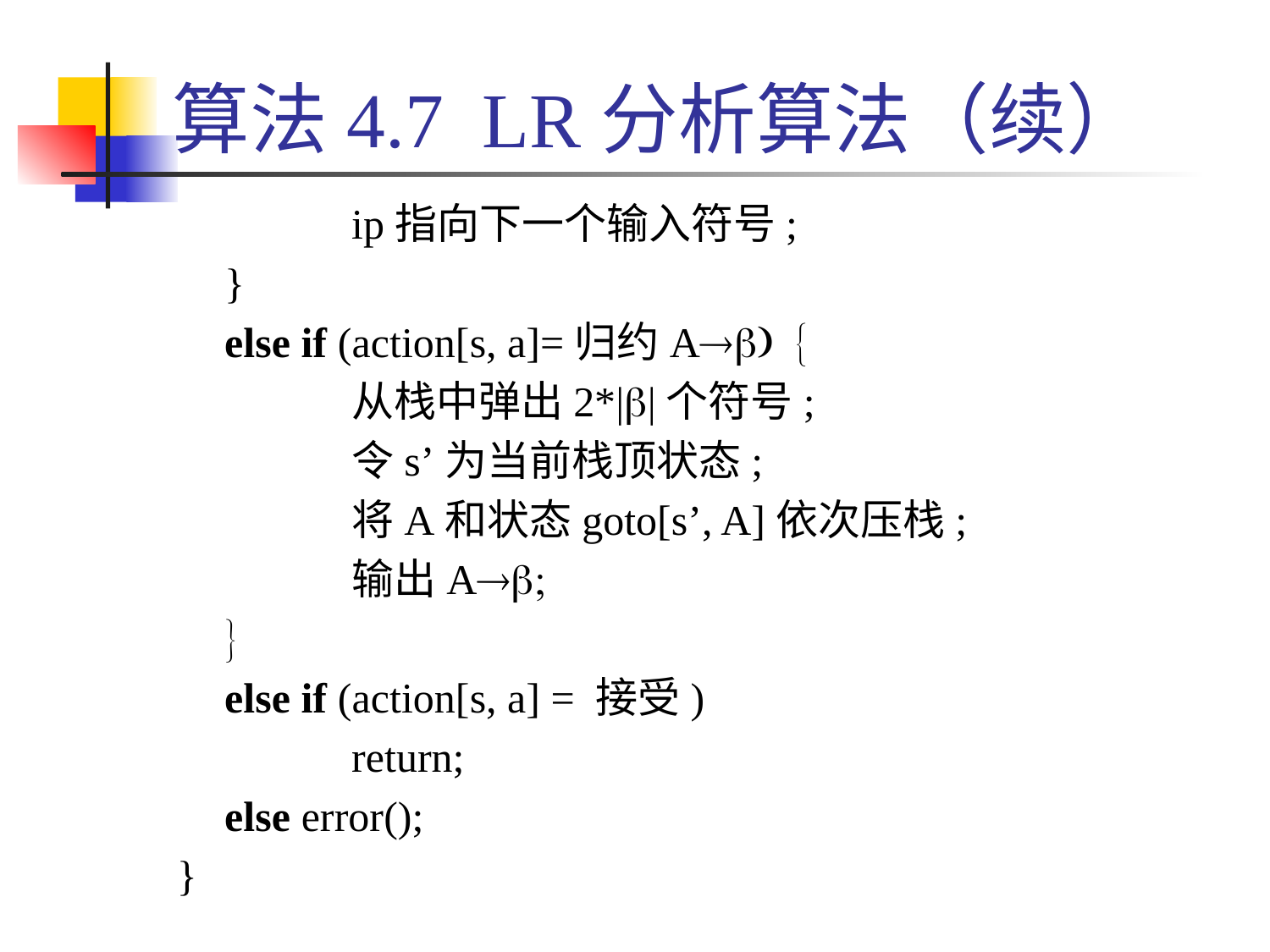

# 算法4.7  LR分析算法（续）
		ip指向下一个输入符号;
	}
	else if (action[s, a]=归约A→β) {
		从栈中弹出2*|β|个符号;
		令s’为当前栈顶状态;
		将A和状态goto[s’, A]依次压栈;
		输出A→β;
	}
	else if (action[s, a] = 接受)
		return;
	else error();
}